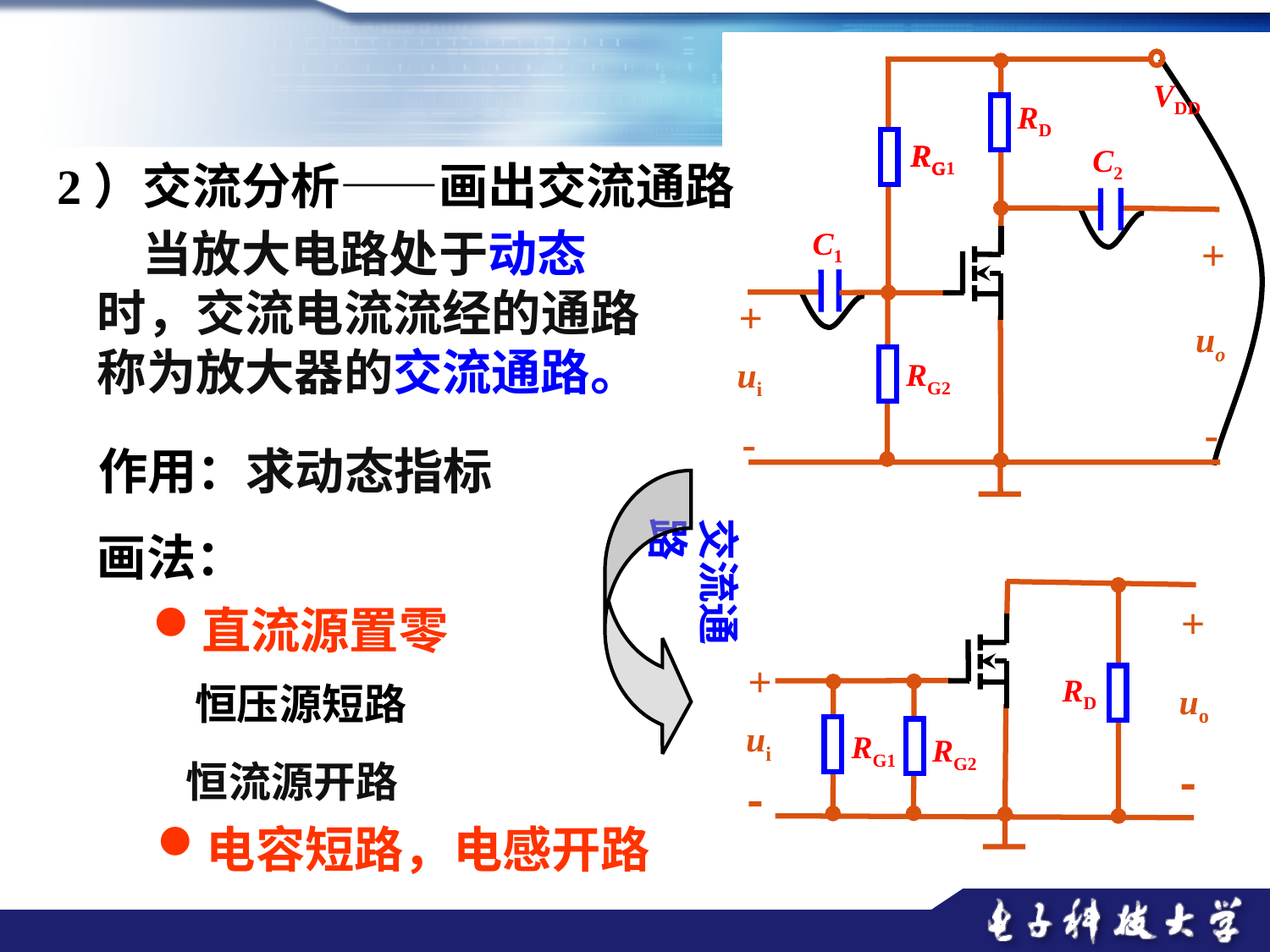

VDD
RD
RG1
RG
C2

C1

+

+
ui
-

uo

RG2
-

2）交流分析——画出交流通路

   当放大电路处于动态时，交流电流流经的通路称为放大器的交流通路。

作用：求动态指标

交流通路
画法：

+

+
RD

uo

ui

RG1
RG2
−
−

直流源置零
恒压源短路
恒流源开路
电容短路，电感开路